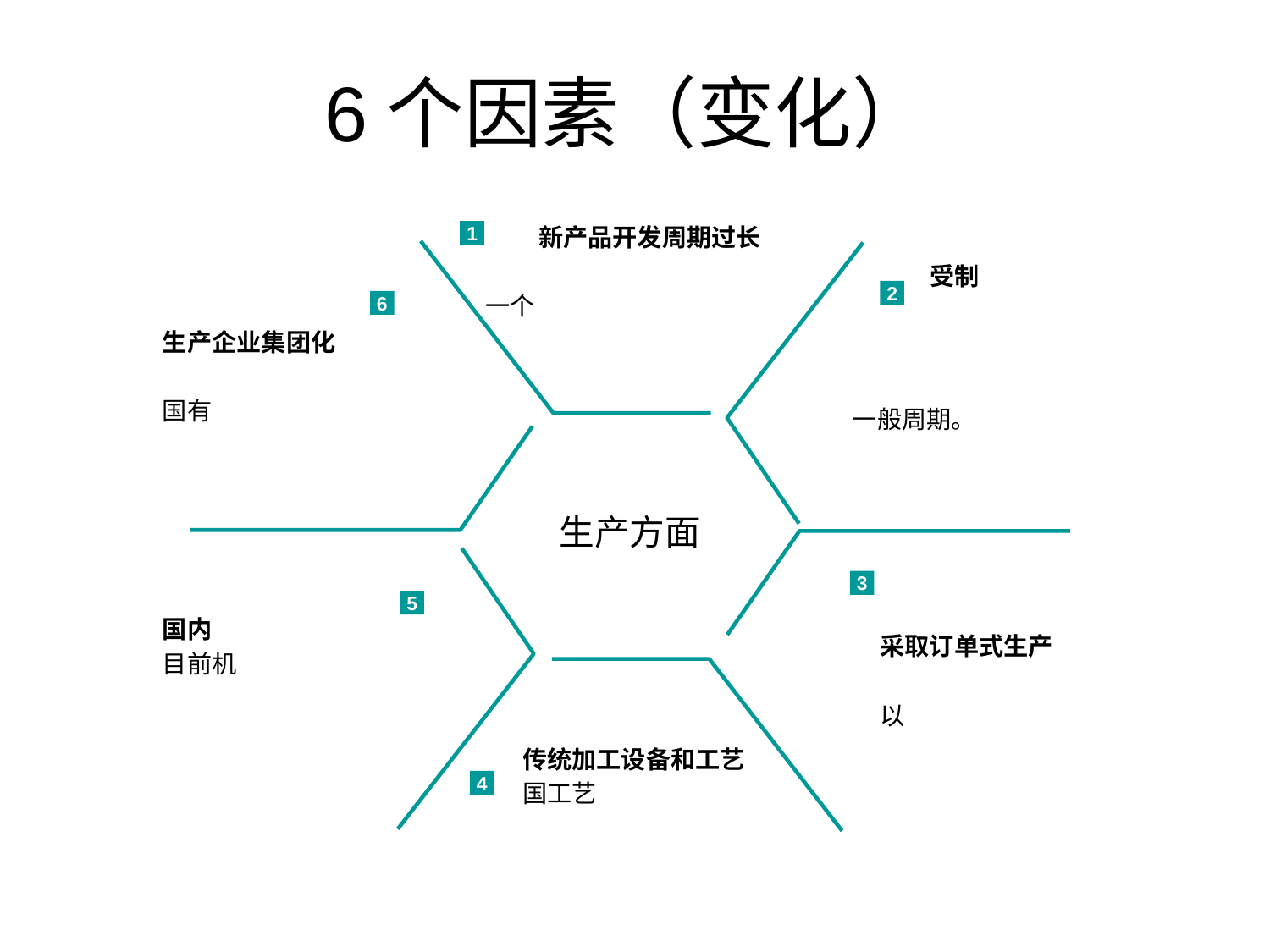

6个因素（变化）

新产品开发周期过长

一个
1

受制
生产企业集团化

国有
2
6
一般周期。

生产方面

3
5
国内
目前机

采取订单式生产

以

传统加工设备和工艺
国工艺
4